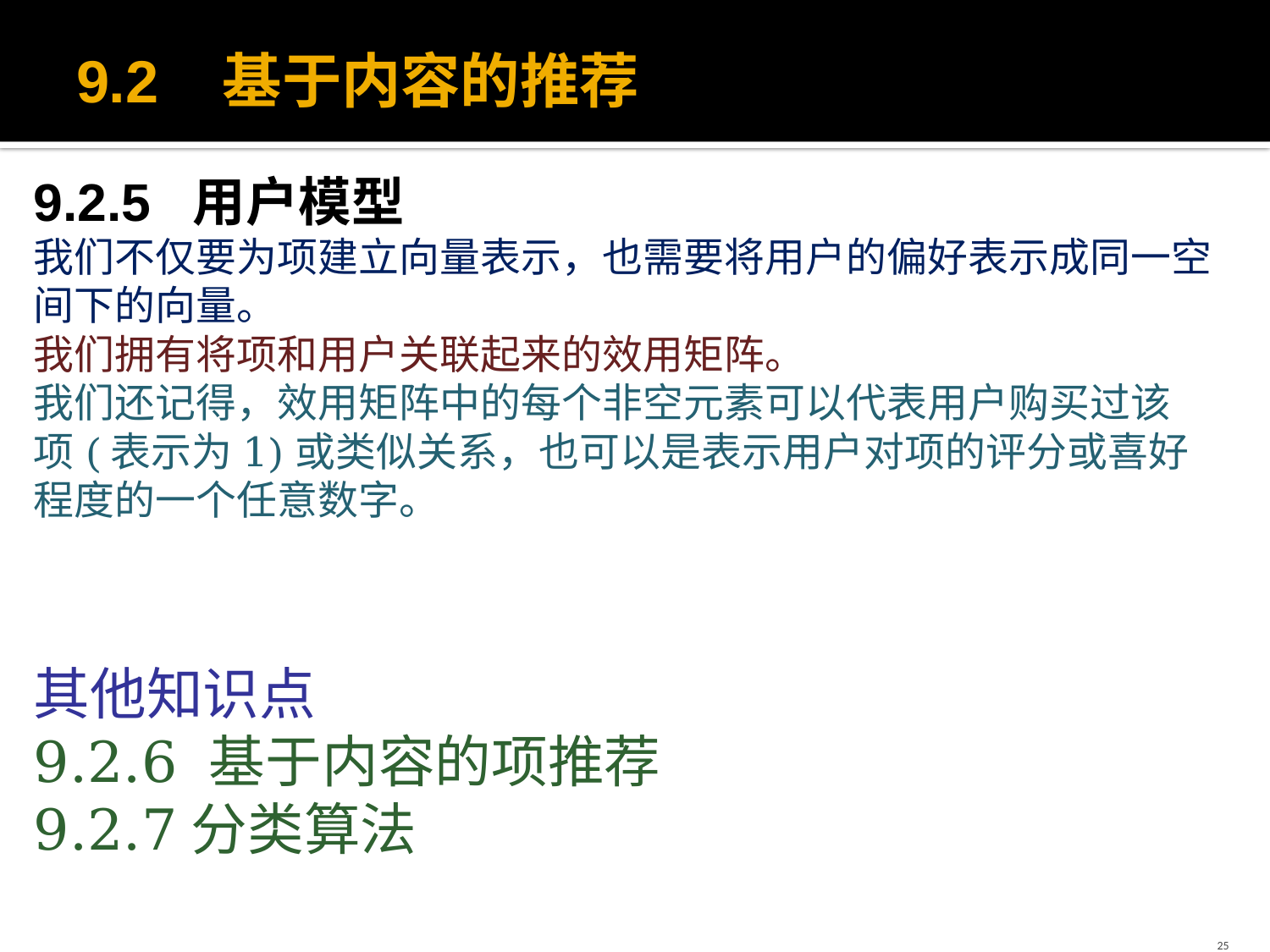

# 9.2   基于内容的推荐
9.2.5  用户模型
我们不仅要为项建立向量表示，也需要将用户的偏好表示成同一空间下的向量。
我们拥有将项和用户关联起来的效用矩阵。
我们还记得，效用矩阵中的每个非空元素可以代表用户购买过该
项(表示为1)或类似关系，也可以是表示用户对项的评分或喜好程度的一个任意数字。

其他知识点
9.2.6 基于内容的项推荐
9.2.7分类算法

25